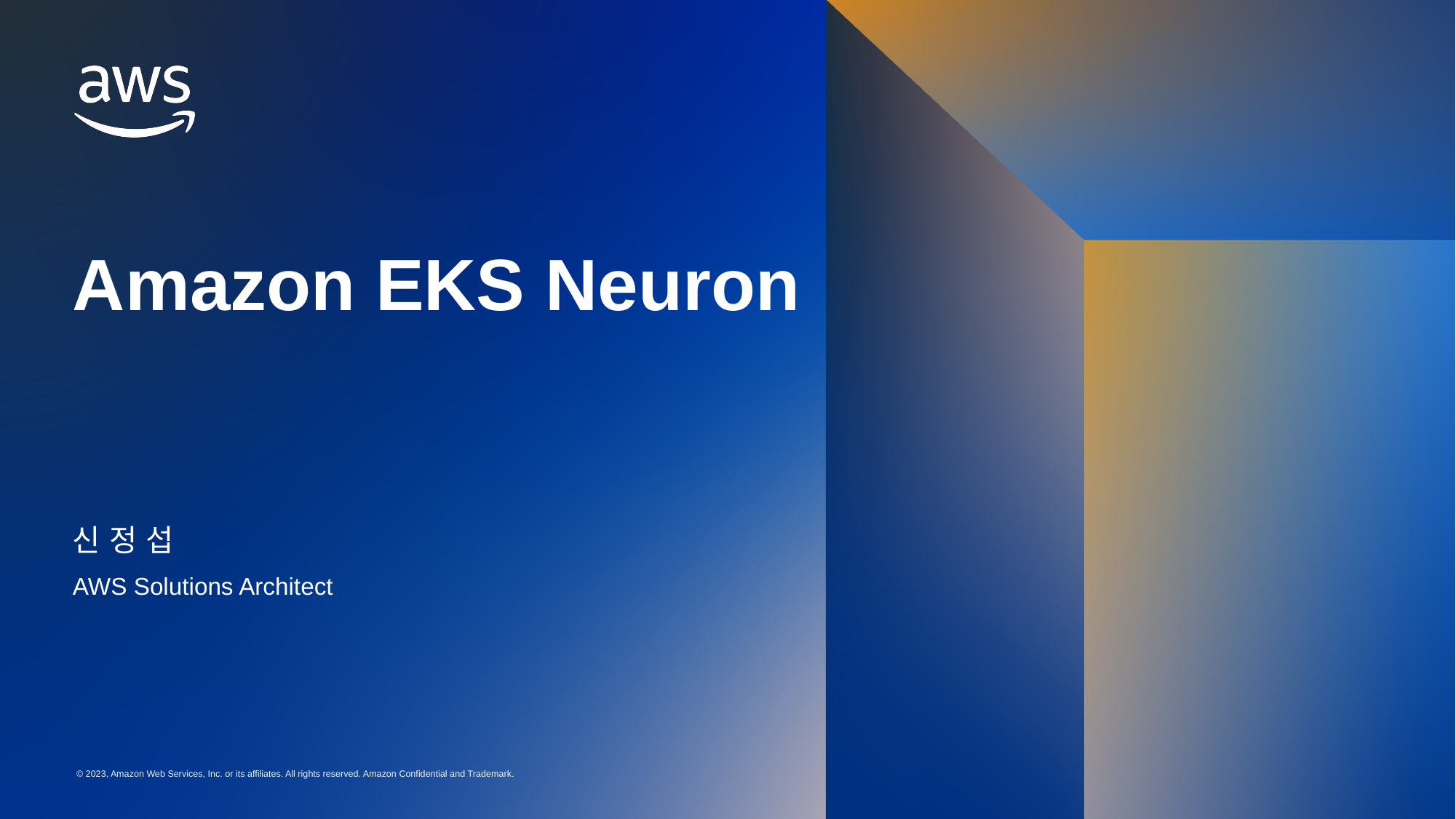

# Amazon EKS Neuron

신 정 섭
AWS Solutions Architect